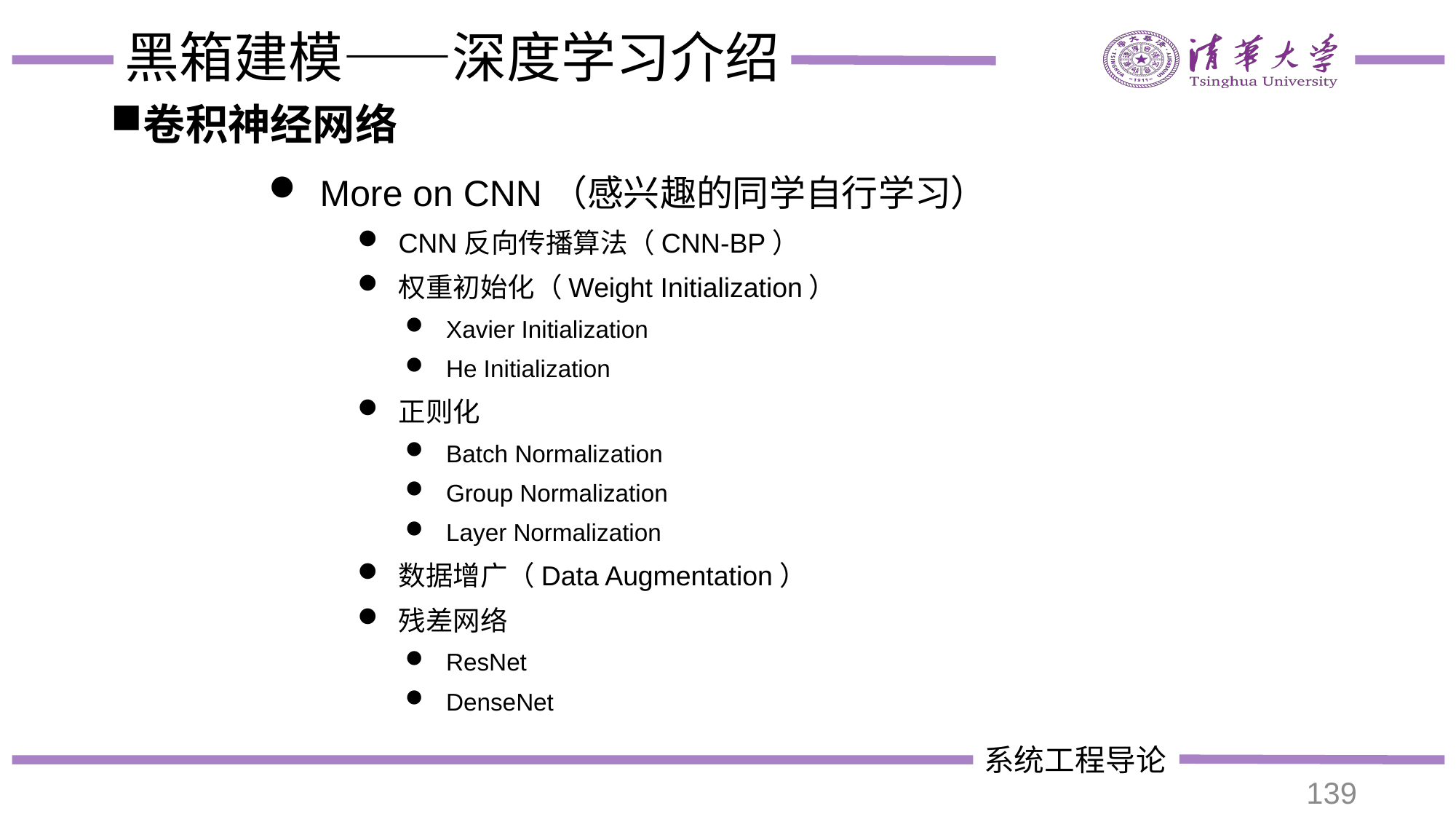

# 黑箱建模——深度学习介绍
卷积神经网络

 More on CNN（感兴趣的同学自行学习）
CNN反向传播算法（CNN-BP）
权重初始化（Weight Initialization）
Xavier Initialization
He Initialization
正则化
Batch Normalization
Group Normalization
Layer Normalization
数据增广（Data Augmentation）
残差网络
ResNet
DenseNet
139